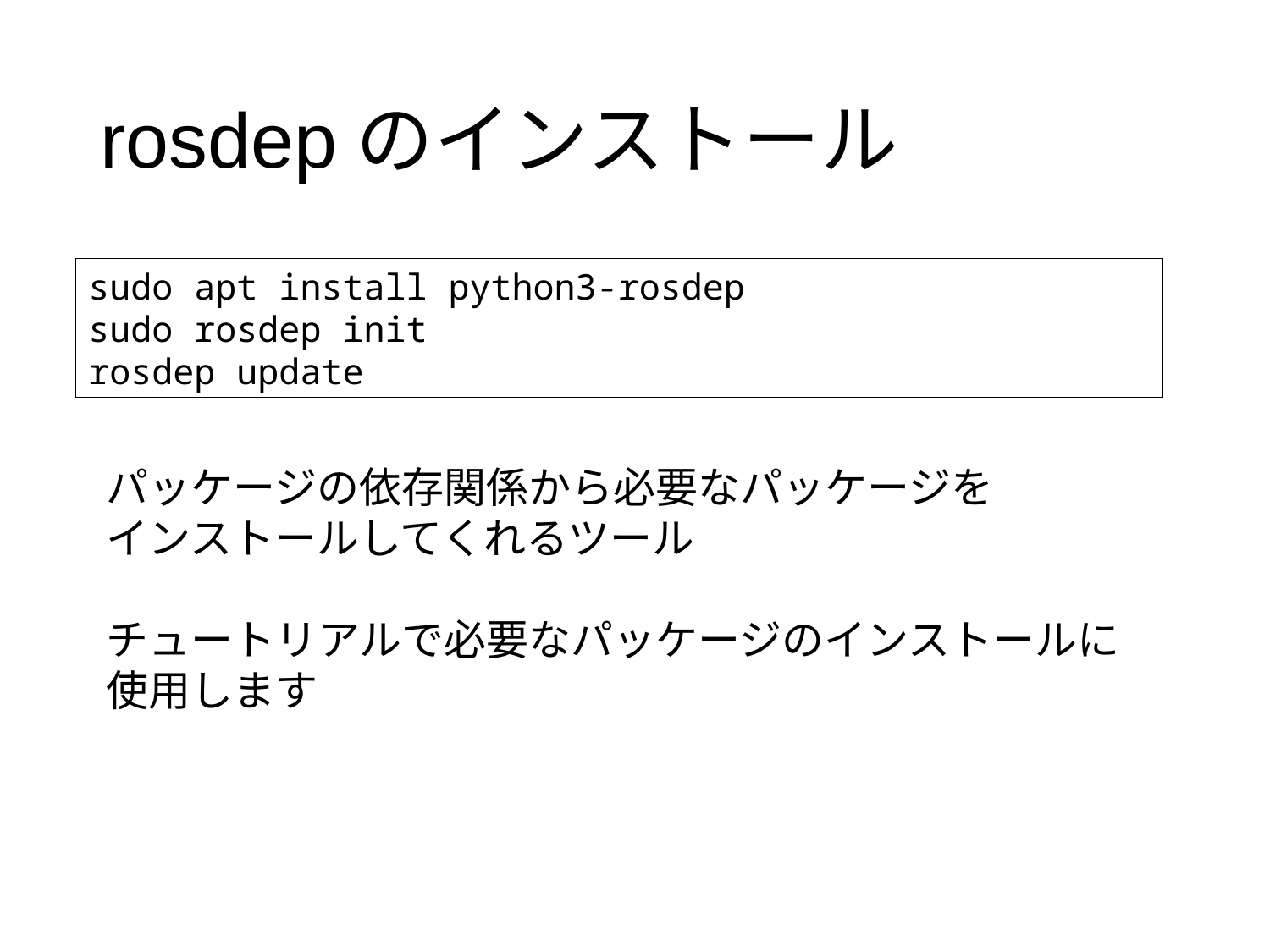

# rosdepのインストール
sudo apt install python3-rosdep
sudo rosdep init
rosdep update
パッケージの依存関係から必要なパッケージを
インストールしてくれるツール

チュートリアルで必要なパッケージのインストールに
使用します